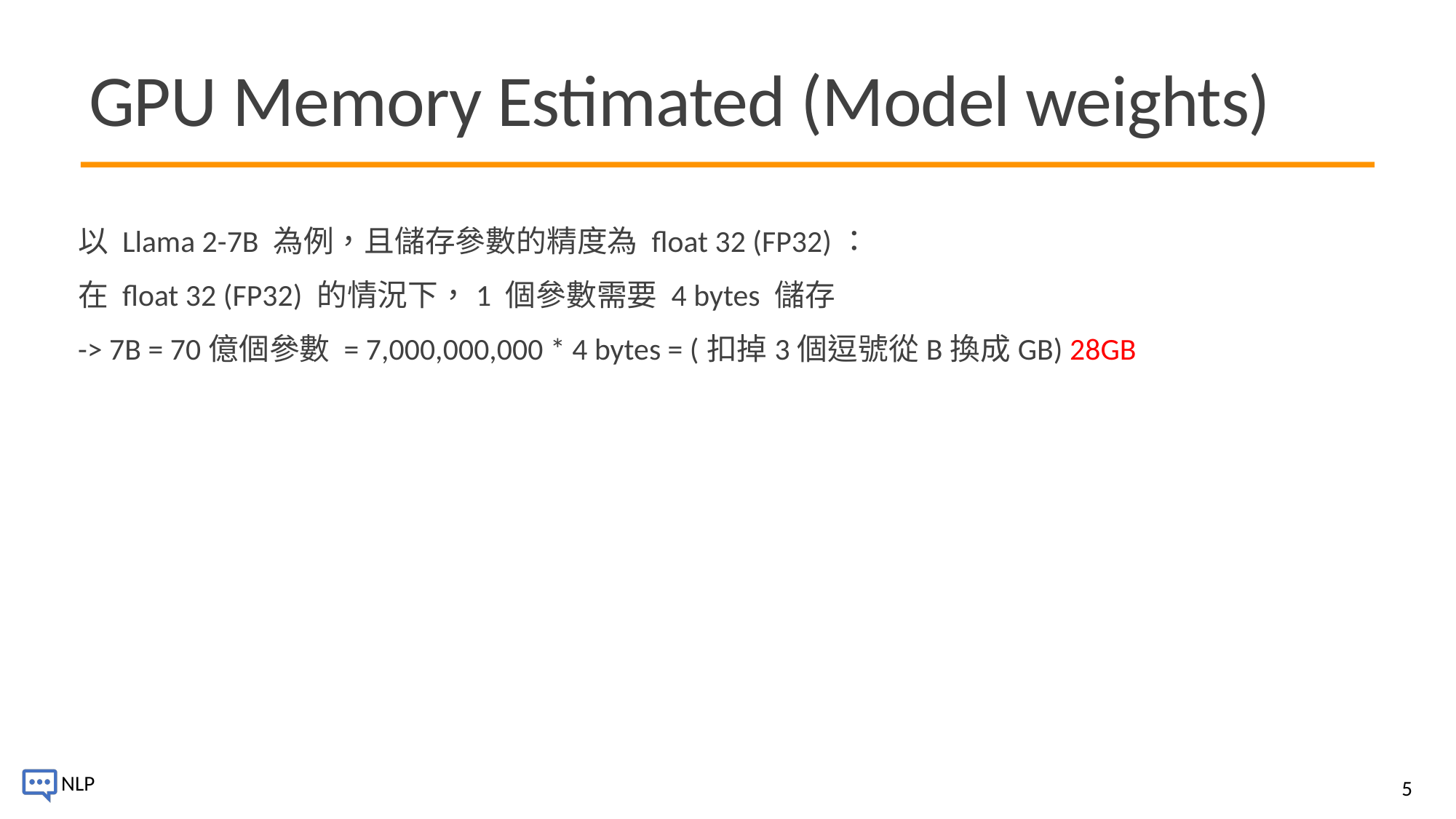

# GPU Memory Estimated (Model weights)
以 Llama 2-7B 為例，且儲存參數的精度為 float 32 (FP32)：
在 float 32 (FP32) 的情況下，1 個參數需要 4 bytes 儲存
-> 7B = 70億個參數 = 7,000,000,000 * 4 bytes = (扣掉3個逗號從B換成GB) 28GB

5